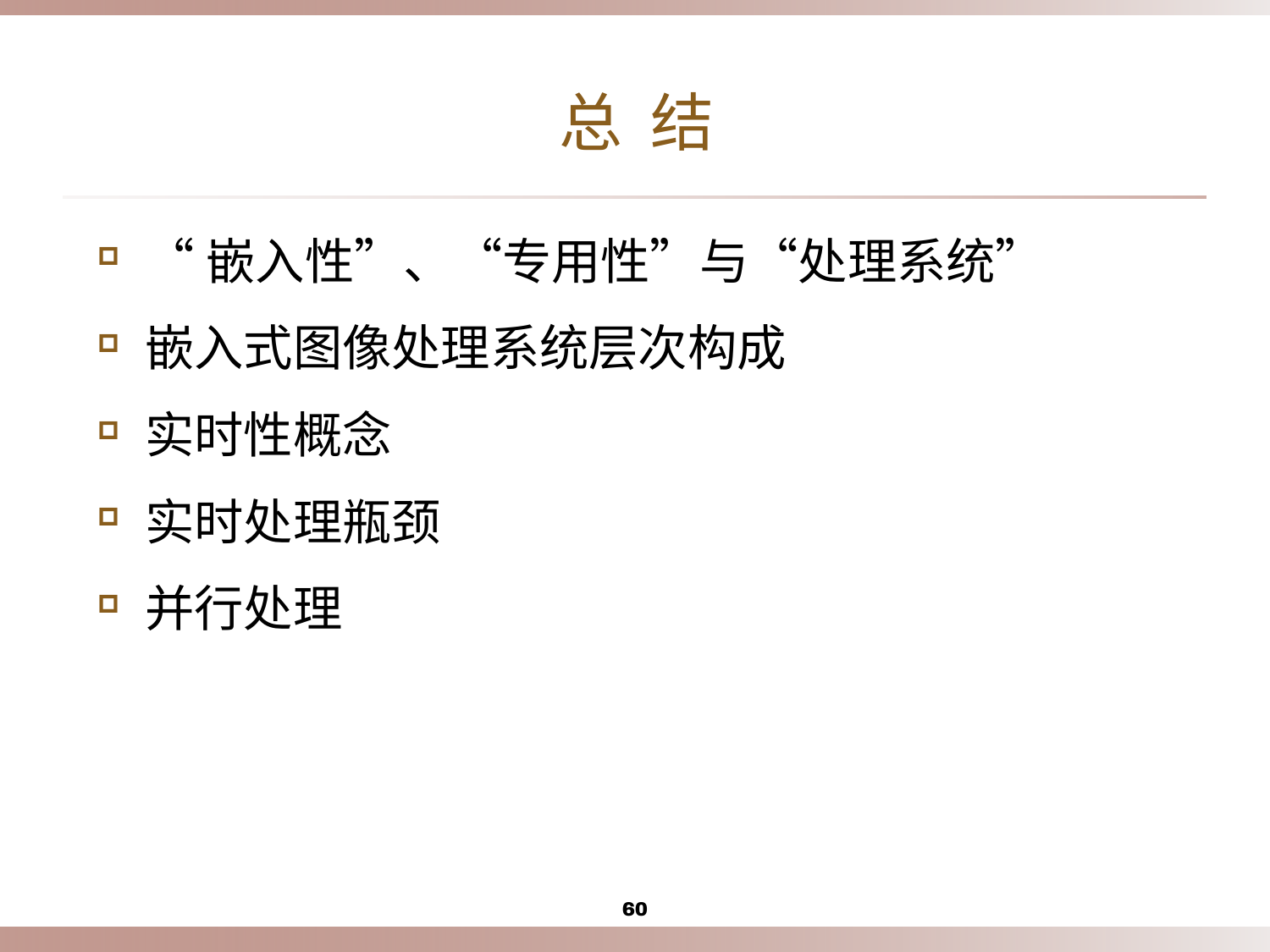

# 总  结
“嵌入性”、“专用性”与“处理系统”
嵌入式图像处理系统层次构成
实时性概念
实时处理瓶颈
并行处理

60